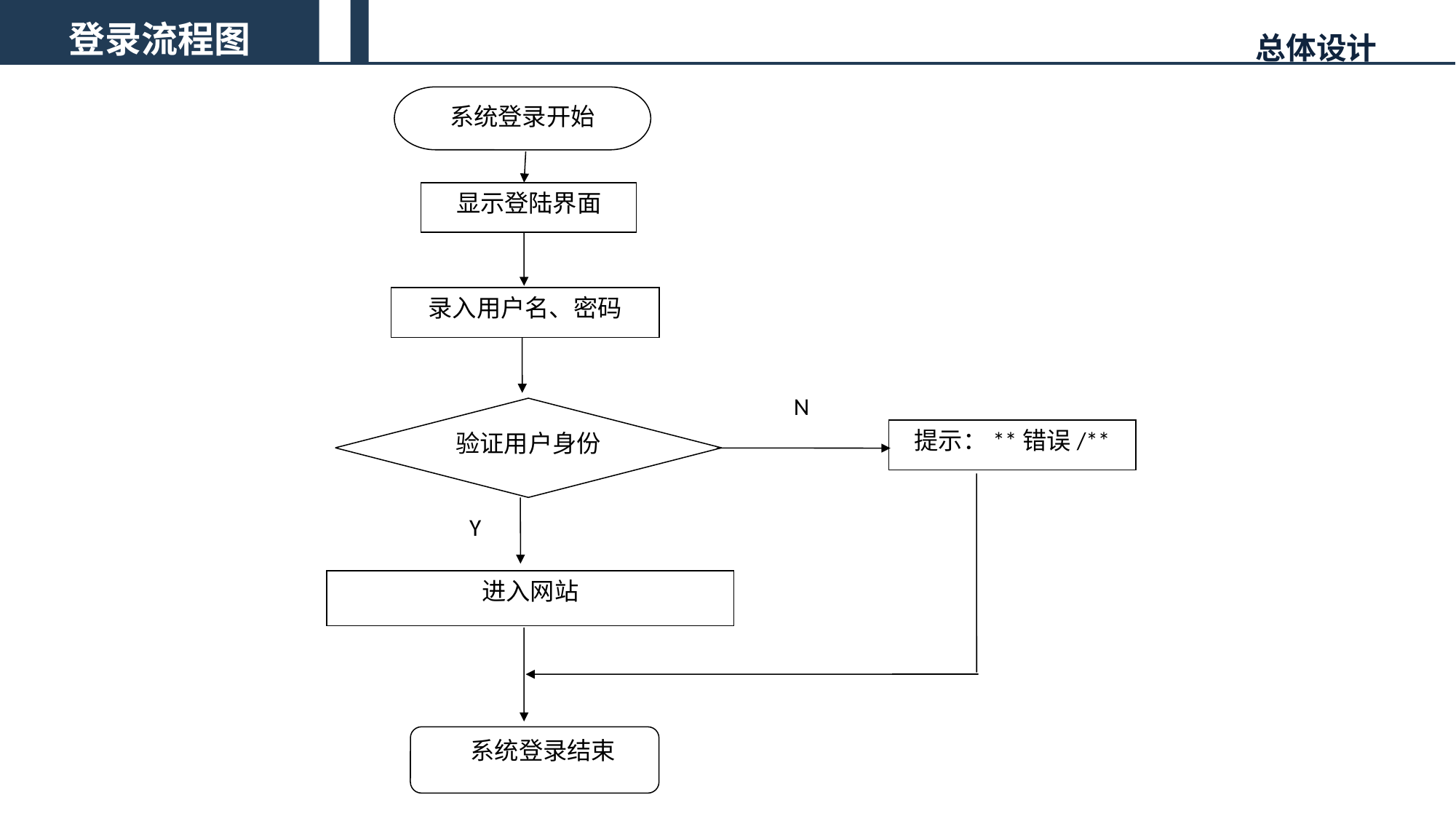

登录流程图
总体设计

系统登录开始

显示登陆界面

录入用户名、密码

N
验证用户身份
提示：**错误/**

Y
进入网站

  系统登录结束